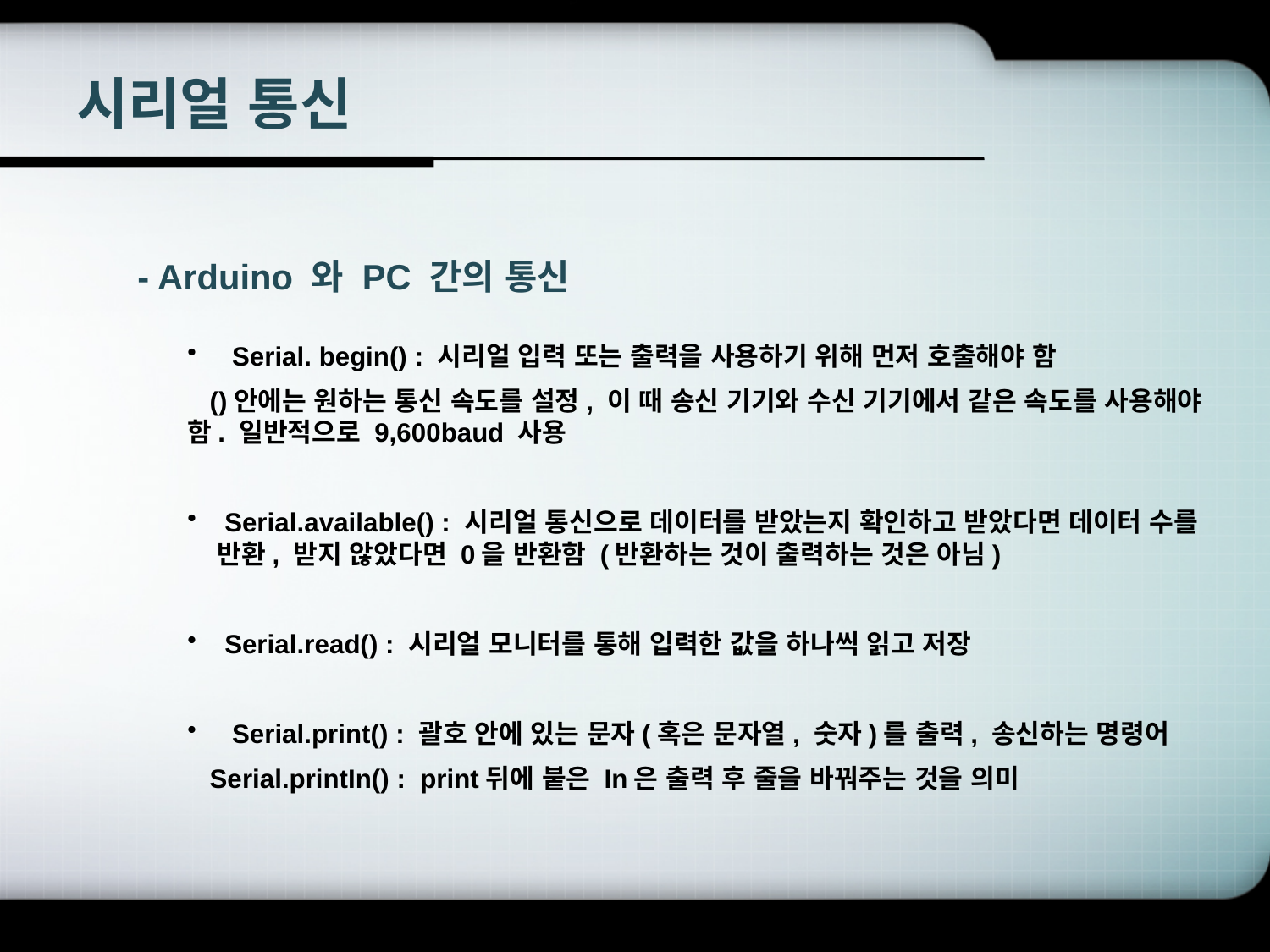

# 시리얼 통신
- Arduino 와 PC 간의 통신
  Serial. begin() : 시리얼 입력 또는 출력을 사용하기 위해 먼저 호출해야 함
   ()안에는 원하는 통신 속도를 설정, 이 때 송신 기기와 수신 기기에서 같은 속도를 사용해야 함. 일반적으로 9,600baud 사용

 Serial.available() : 시리얼 통신으로 데이터를 받았는지 확인하고 받았다면 데이터 수를 반환, 받지 않았다면 0을 반환함 (반환하는 것이 출력하는 것은 아님)

 Serial.read() : 시리얼 모니터를 통해 입력한 값을 하나씩 읽고 저장

  Serial.print() : 괄호 안에 있는 문자(혹은 문자열, 숫자)를 출력, 송신하는 명령어
   Serial.printIn() :  print뒤에 붙은 In은 출력 후 줄을 바꿔주는 것을 의미